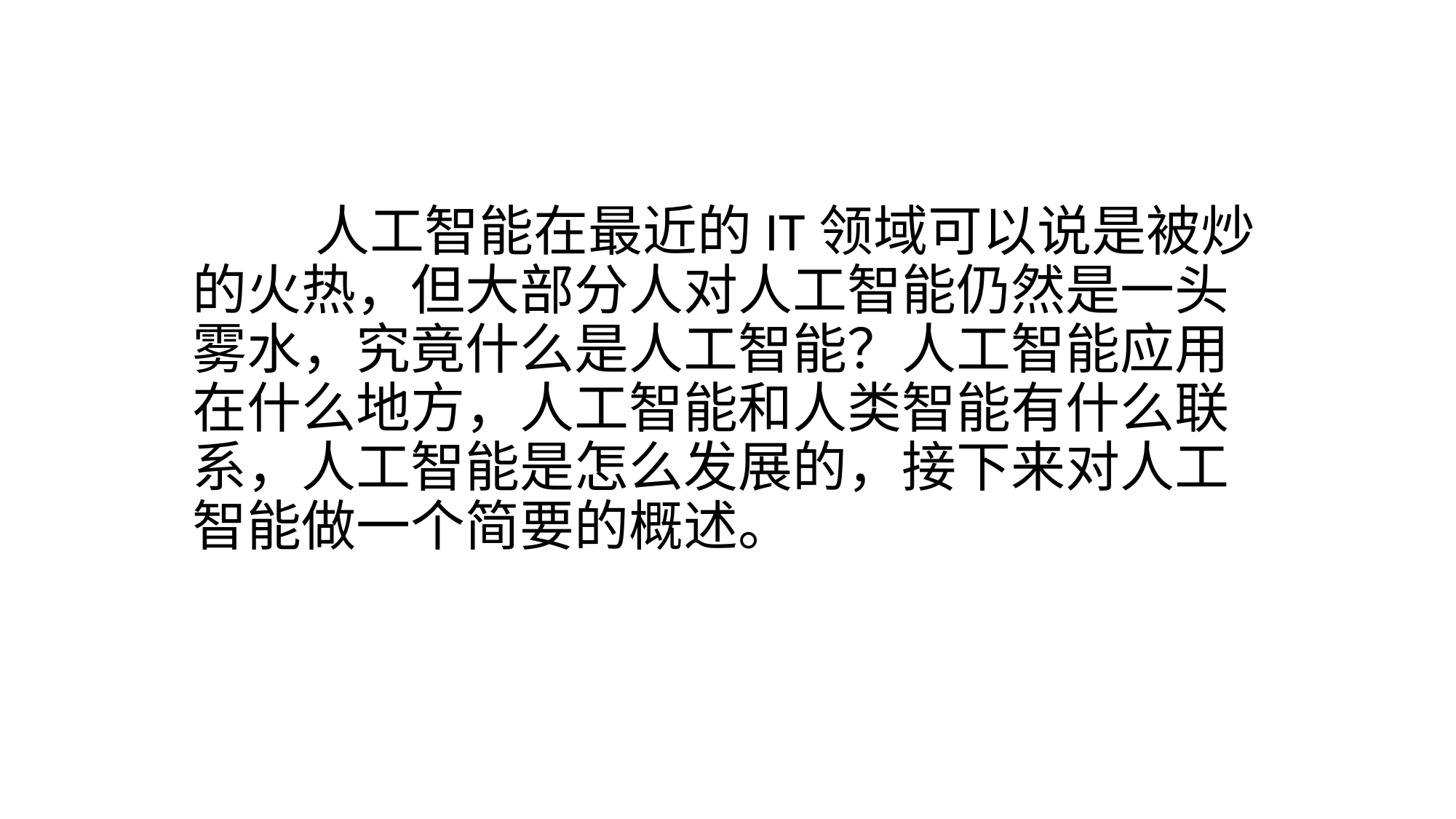

人工智能在最近的IT领域可以说是被炒的火热，但大部分人对人工智能仍然是一头雾水，究竟什么是人工智能？人工智能应用在什么地方，人工智能和人类智能有什么联系，人工智能是怎么发展的，接下来对人工智能做一个简要的概述。